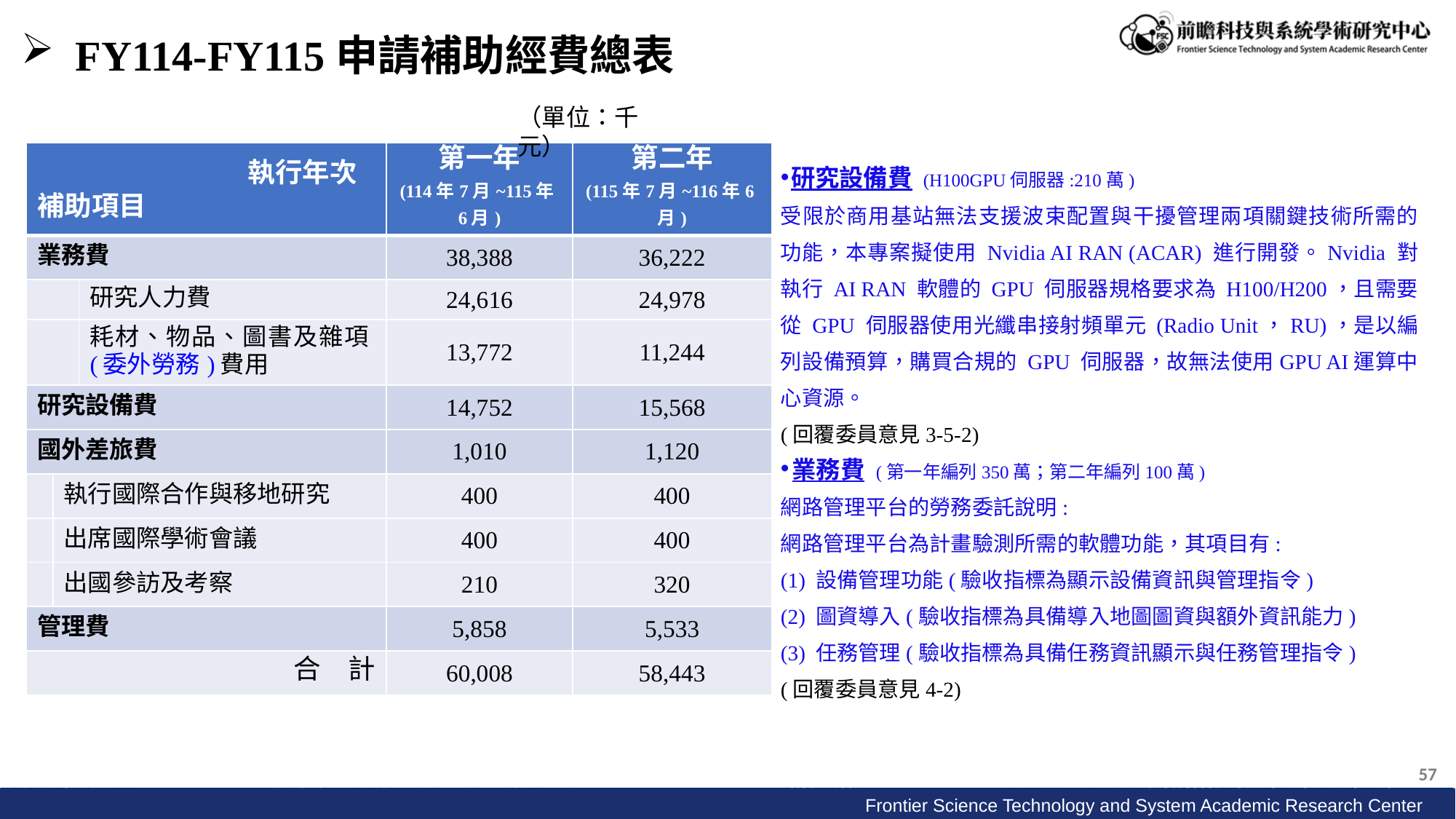

FY114-FY115申請補助經費總表
（單位：千元）
| 補助項目 |  |  | 第一年 (114年7月~115年6月) | 第二年 (115年7月~116年6月) |
| --- | --- | --- | --- | --- |
| 業務費 |  |  | 38,388 | 36,222 |
|  | 研究人力費 | 研究人力費 | 24,616 | 24,978 |
|  | 耗材、物品、圖書及雜項(委外勞務)費用 | 耗材、物品、圖書及雜項(委外勞務)費用 | 13,772 | 11,244 |
| 研究設備費 |  |  | 14,752 | 15,568 |
| 國外差旅費 |  |  | 1,010 | 1,120 |
|  | 執行國際合作與移地研究 |  | 400 | 400 |
|  | 出席國際學術會議 |  | 400 | 400 |
|  | 出國參訪及考察 |  | 210 | 320 |
| 管理費 |  |  | 5,858 | 5,533 |
| 合　計 |  |  | 60,008 | 58,443 |
執行年次
研究設備費 (H100GPU伺服器:210萬)
受限於商用基站無法支援波束配置與干擾管理兩項關鍵技術所需的功能，本專案擬使用 Nvidia AI RAN (ACAR) 進行開發。Nvidia 對執行 AI RAN 軟體的 GPU 伺服器規格要求為 H100/H200，且需要從 GPU 伺服器使用光纖串接射頻單元 (Radio Unit，RU)，是以編列設備預算，購買合規的 GPU 伺服器，故無法使用GPU AI運算中心資源。
(回覆委員意見3-5-2)
業務費 (第一年編列350萬；第二年編列100萬)
網路管理平台的勞務委託說明:
網路管理平台為計畫驗測所需的軟體功能，其項目有:
(1) 設備管理功能(驗收指標為顯示設備資訊與管理指令)
(2) 圖資導入(驗收指標為具備導入地圖圖資與額外資訊能力)
(3) 任務管理(驗收指標為具備任務資訊顯示與任務管理指令)
(回覆委員意見4-2)